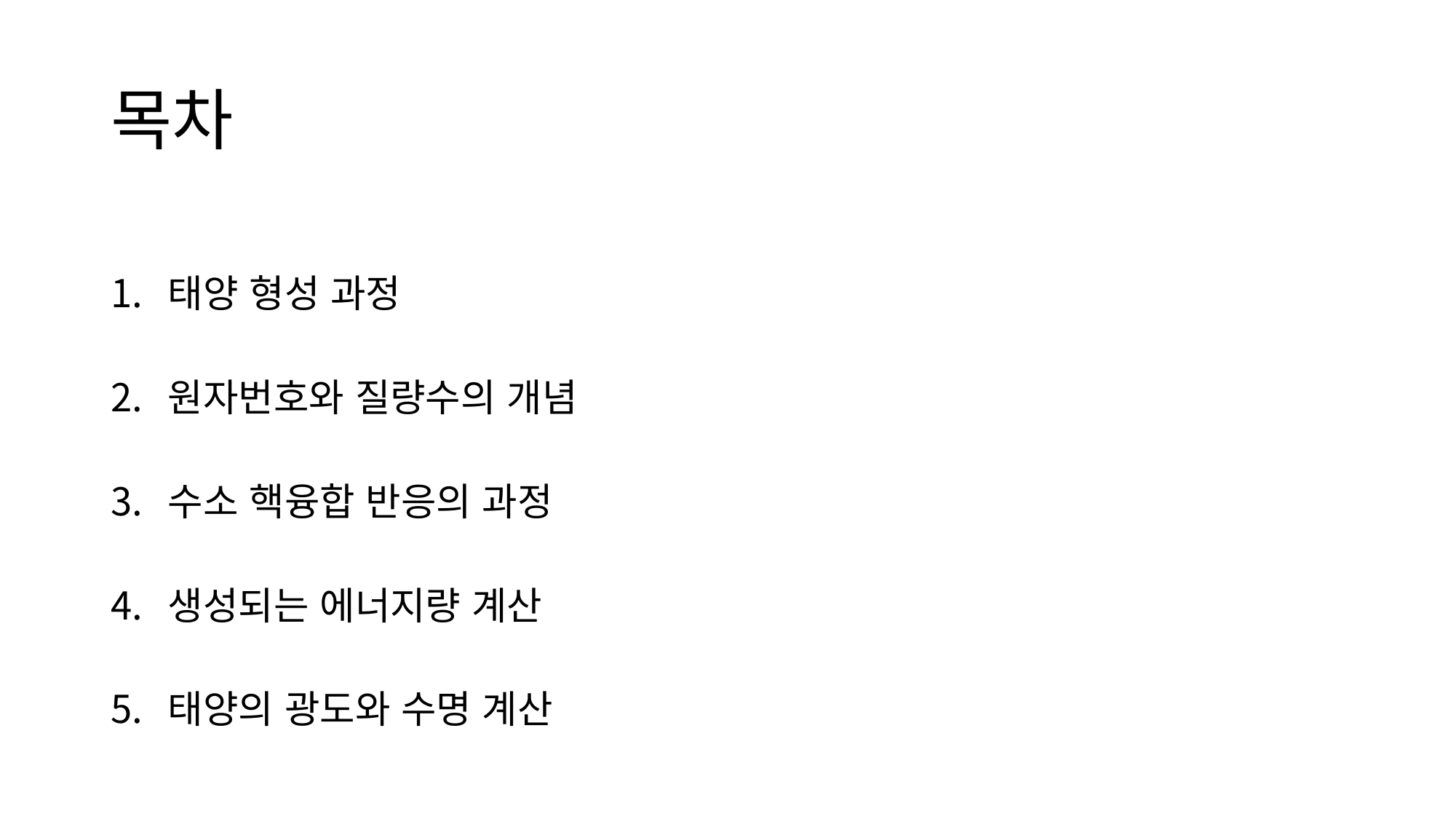

# 목차
태양 형성 과정
원자번호와 질량수의 개념
수소 핵융합 반응의 과정
생성되는 에너지량 계산
태양의 광도와 수명 계산